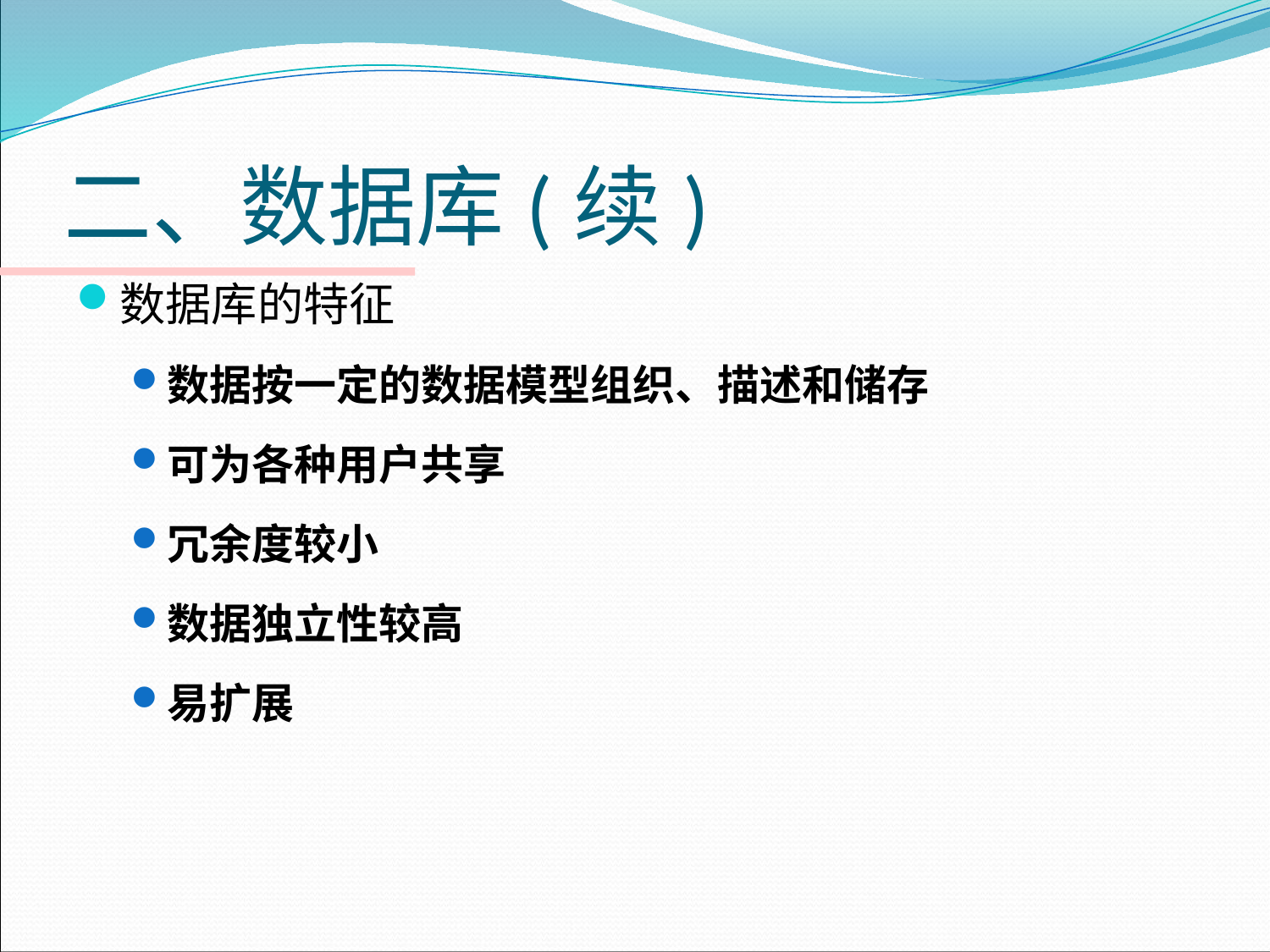

# 二、数据库(续)
数据库的特征
数据按一定的数据模型组织、描述和储存
可为各种用户共享
冗余度较小
数据独立性较高
易扩展

19